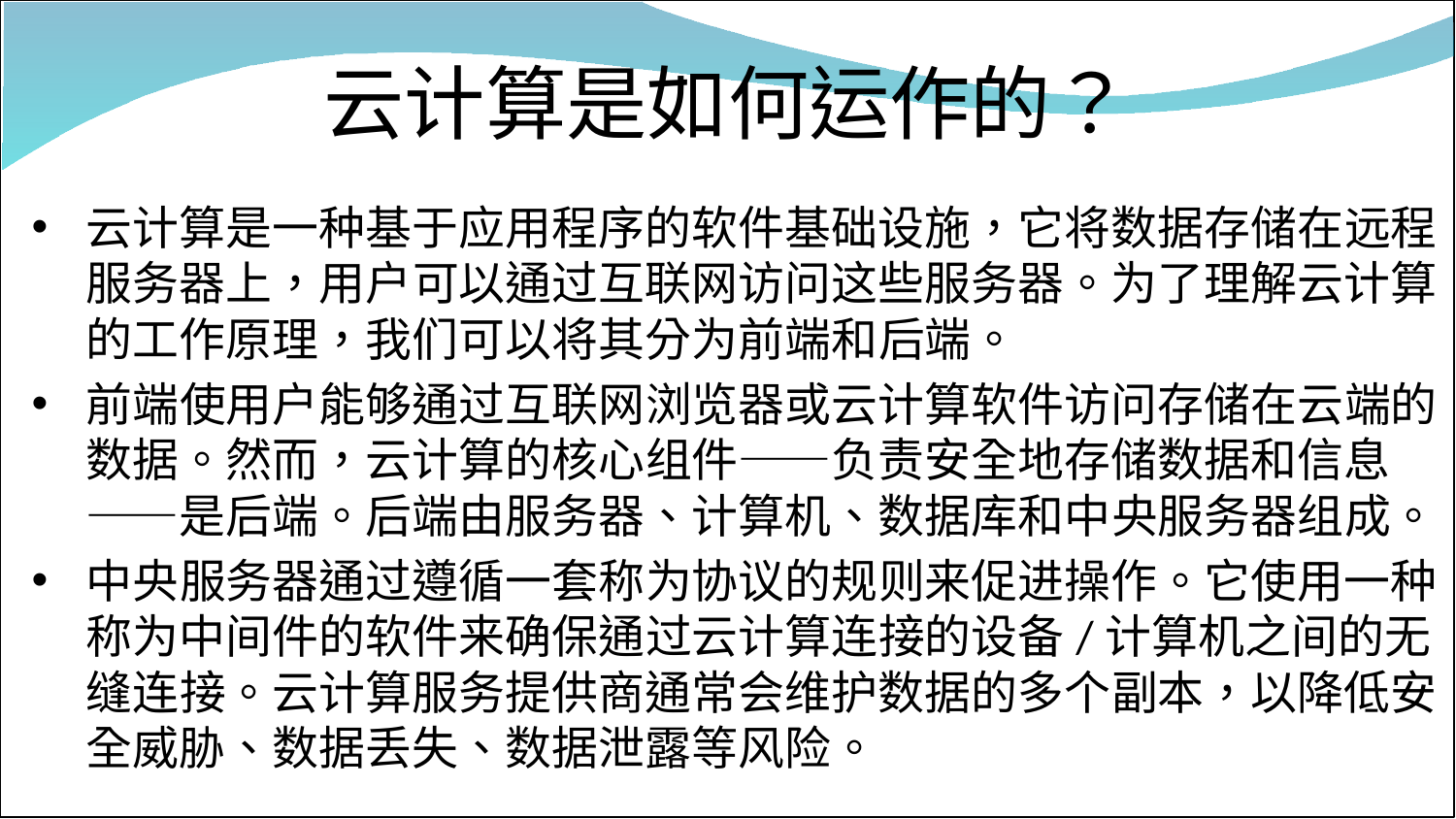

# 云计算是如何运作的？
云计算是一种基于应用程序的软件基础设施，它将数据存储在远程服务器上，用户可以通过互联网访问这些服务器。为了理解云计算的工作原理，我们可以将其分为前端和后端。
前端使用户能够通过互联网浏览器或云计算软件访问存储在云端的数据。然而，云计算的核心组件——负责安全地存储数据和信息——是后端。后端由服务器、计算机、数据库和中央服务器组成。
中央服务器通过遵循一套称为协议的规则来促进操作。它使用一种称为中间件的软件来确保通过云计算连接的设备/计算机之间的无缝连接。云计算服务提供商通常会维护数据的多个副本，以降低安全威胁、数据丢失、数据泄露等风险。